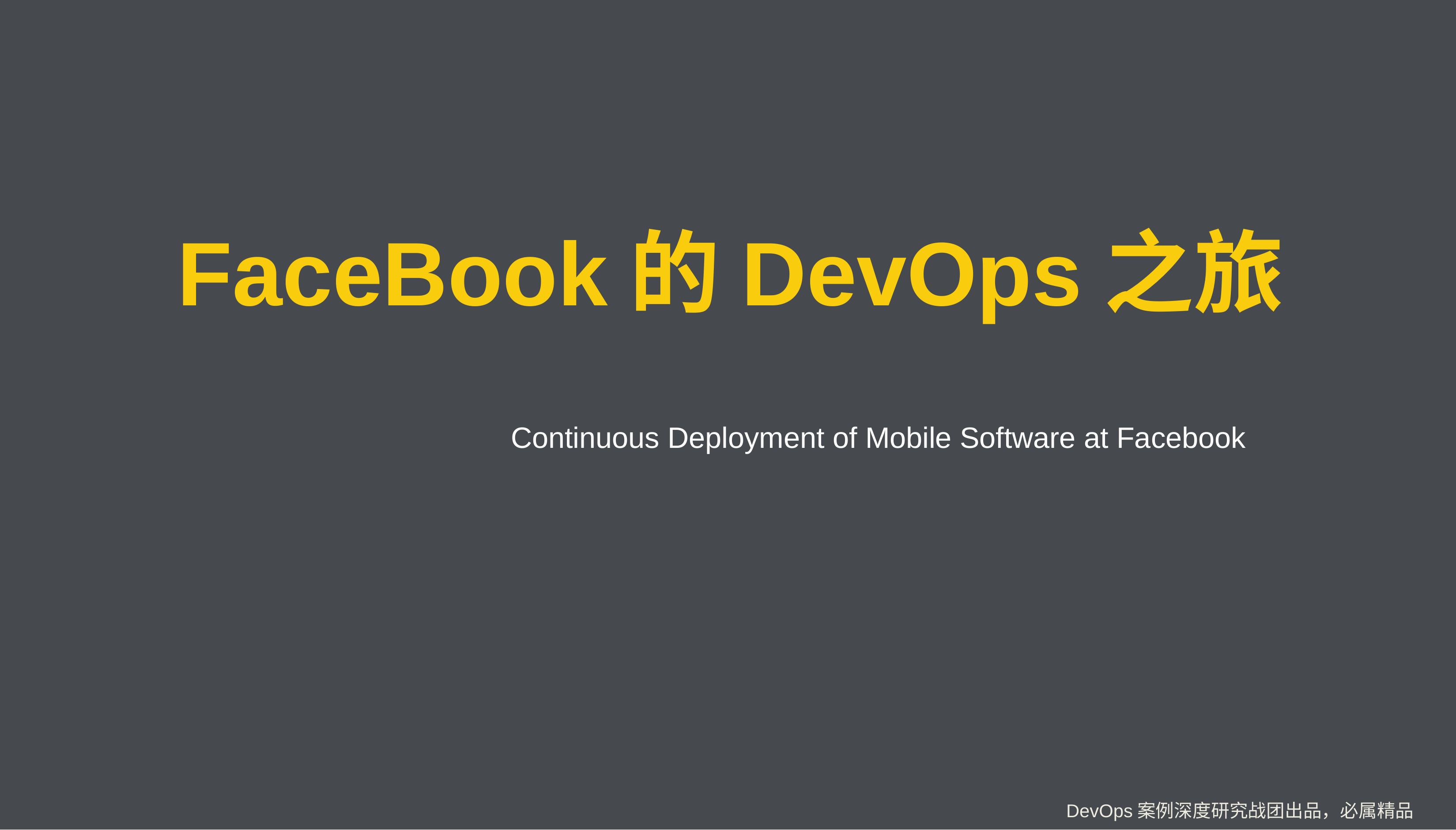

# FaceBook的DevOps之旅
Continuous Deployment of Mobile Software at Facebook